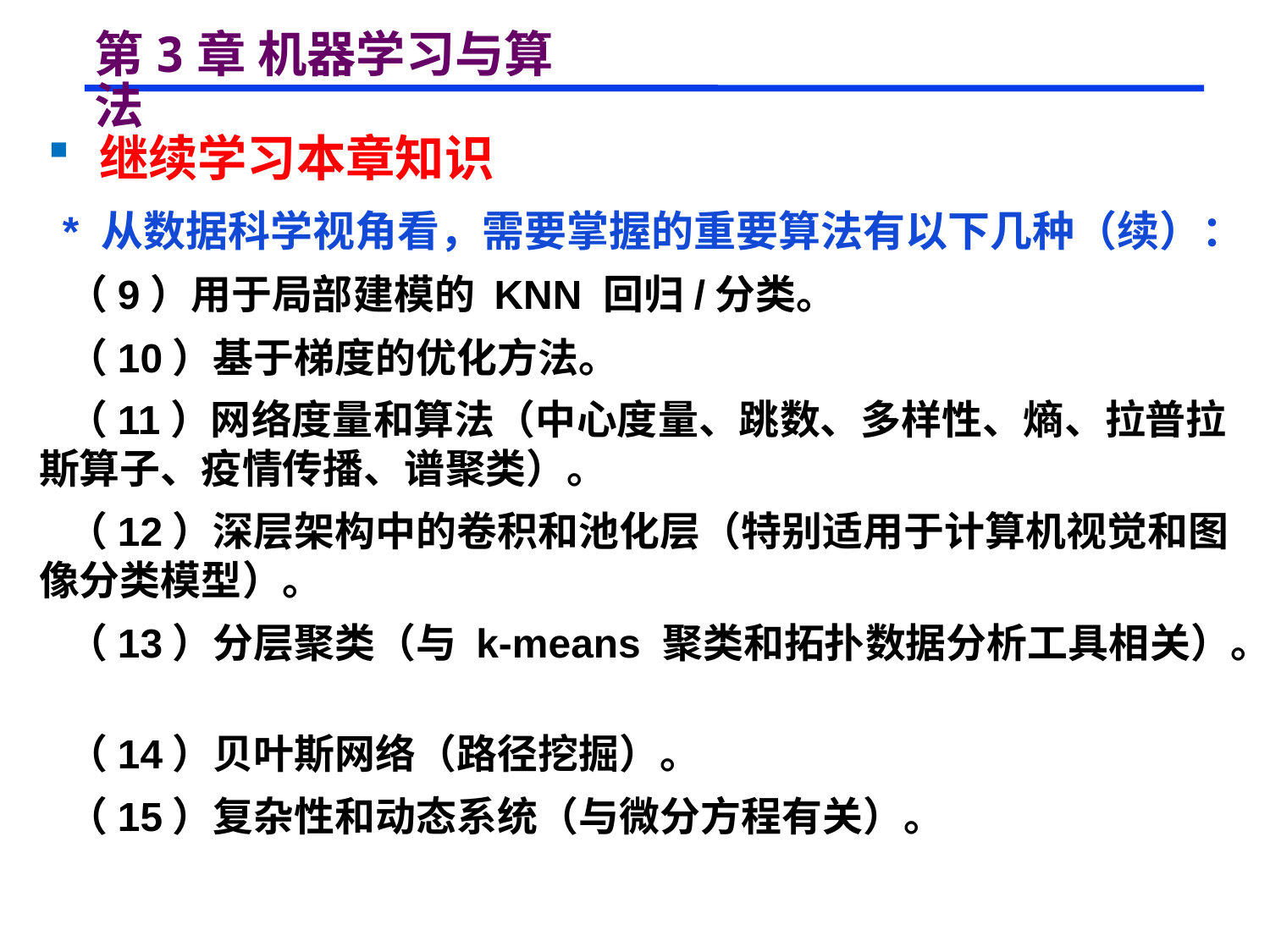

# 第3章 机器学习与算法
 继续学习本章知识
  * 从数据科学视角看，需要掌握的重要算法有以下几种（续）：
  （9）用于局部建模的 KNN 回归/分类。
  （10）基于梯度的优化方法。
  （11）网络度量和算法（中心度量、跳数、多样性、熵、拉普拉斯算子、疫情传播、谱聚类）。
  （12）深层架构中的卷积和池化层（特别适用于计算机视觉和图像分类模型）。
  （13）分层聚类（与 k-means 聚类和拓扑数据分析工具相关）。
  （14）贝叶斯网络（路径挖掘）。
  （15）复杂性和动态系统（与微分方程有关）。